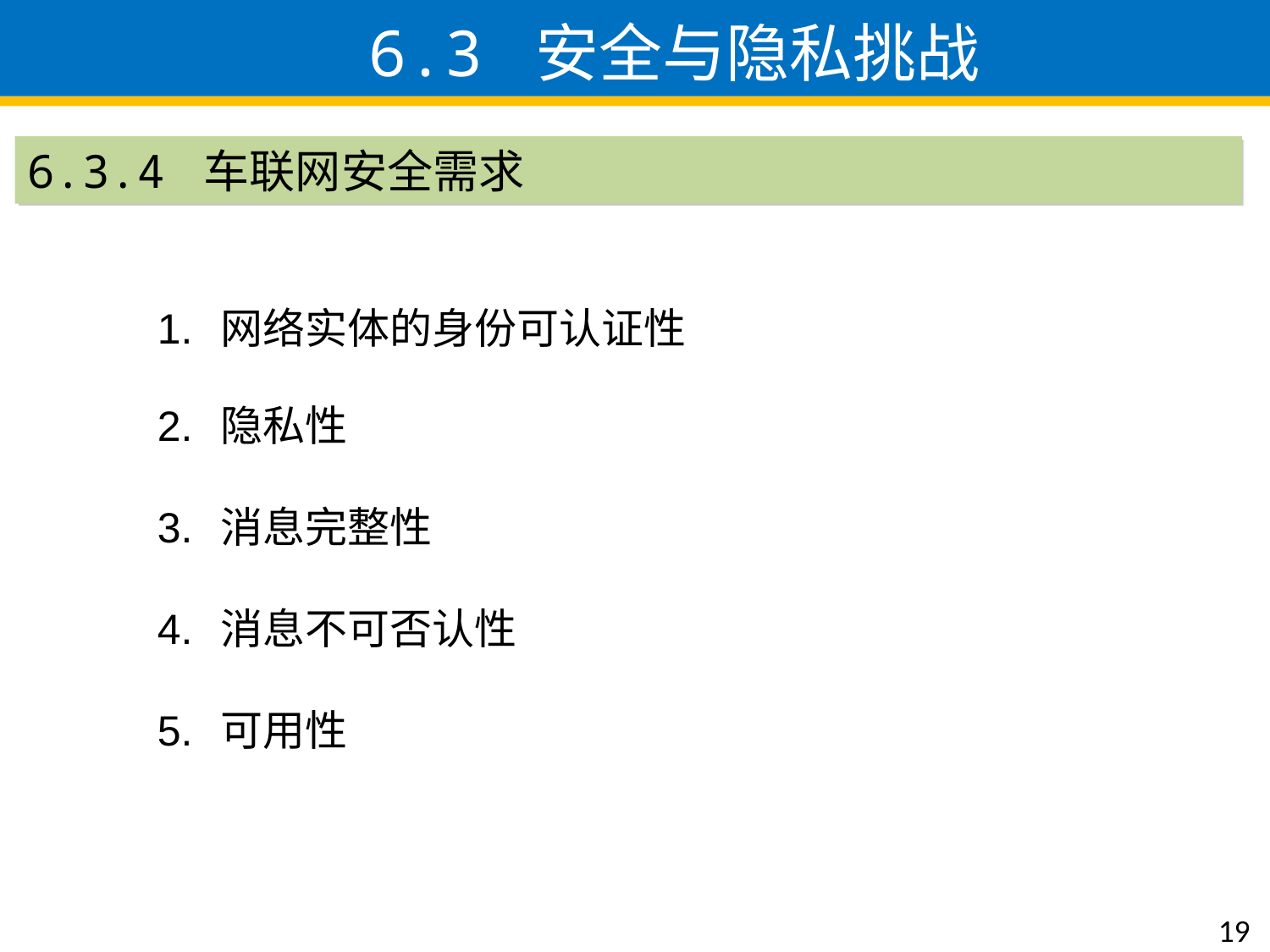

6.3 安全与隐私挑战
6.3.4 车联网安全需求

网络实体的身份可认证性

隐私性

消息完整性

消息不可否认性

可用性

19